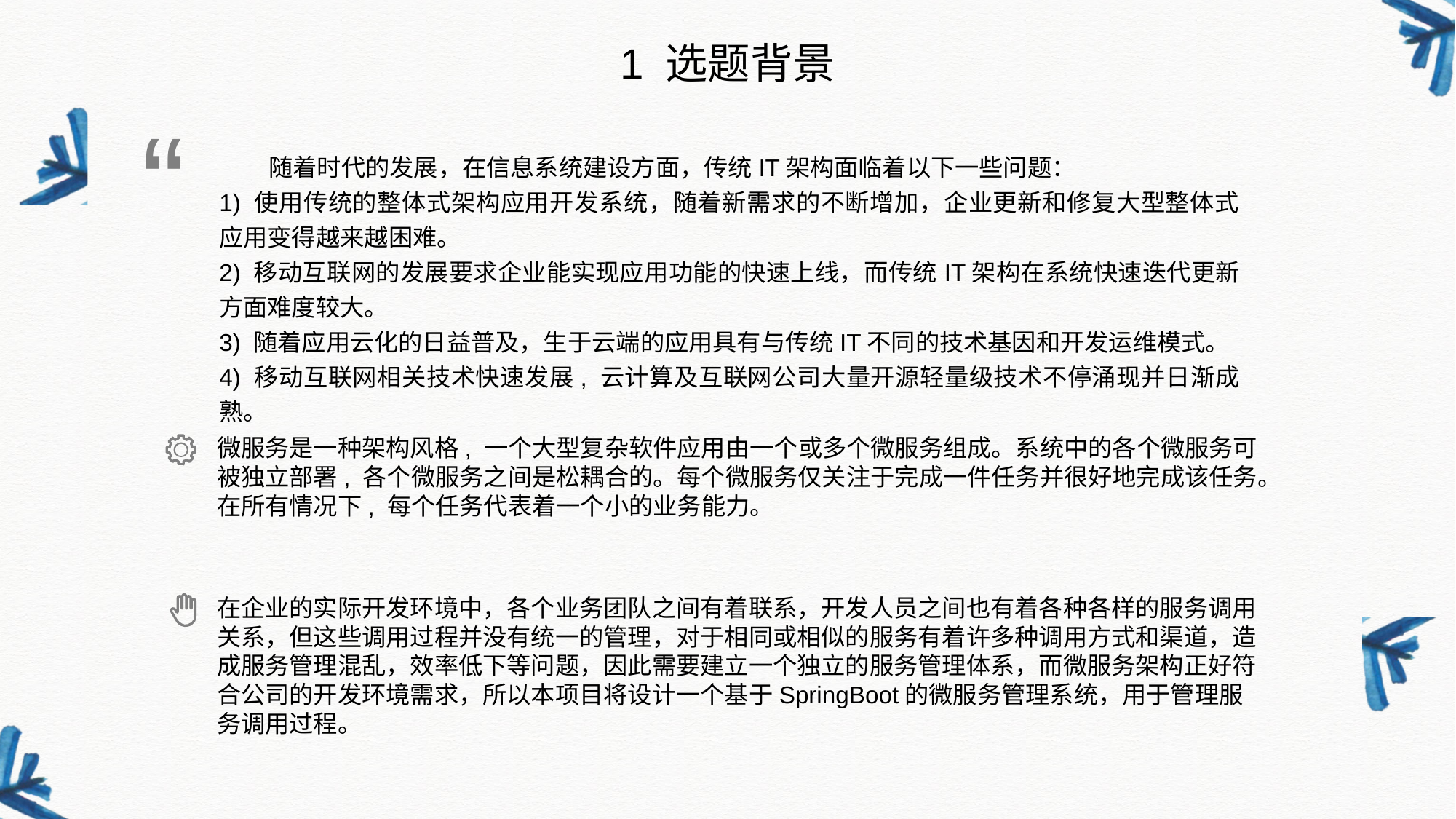

1 选题背景
“
        随着时代的发展，在信息系统建设方面，传统IT架构面临着以下一些问题：
1) 使用传统的整体式架构应用开发系统，随着新需求的不断增加，企业更新和修复大型整体式应用变得越来越困难。
2) 移动互联网的发展要求企业能实现应用功能的快速上线，而传统IT架构在系统快速迭代更新方面难度较大。
3) 随着应用云化的日益普及，生于云端的应用具有与传统IT不同的技术基因和开发运维模式。
4) 移动互联网相关技术快速发展, 云计算及互联网公司大量开源轻量级技术不停涌现并日渐成熟。

微服务是一种架构风格, 一个大型复杂软件应用由一个或多个微服务组成。系统中的各个微服务可被独立部署, 各个微服务之间是松耦合的。每个微服务仅关注于完成一件任务并很好地完成该任务。在所有情况下, 每个任务代表着一个小的业务能力。

99%
WHAT MAKES US
DIFFERENT?

在企业的实际开发环境中，各个业务团队之间有着联系，开发人员之间也有着各种各样的服务调用关系，但这些调用过程并没有统一的管理，对于相同或相似的服务有着许多种调用方式和渠道，造成服务管理混乱，效率低下等问题，因此需要建立一个独立的服务管理体系，而微服务架构正好符合公司的开发环境需求，所以本项目将设计一个基于SpringBoot的微服务管理系统，用于管理服务调用过程。